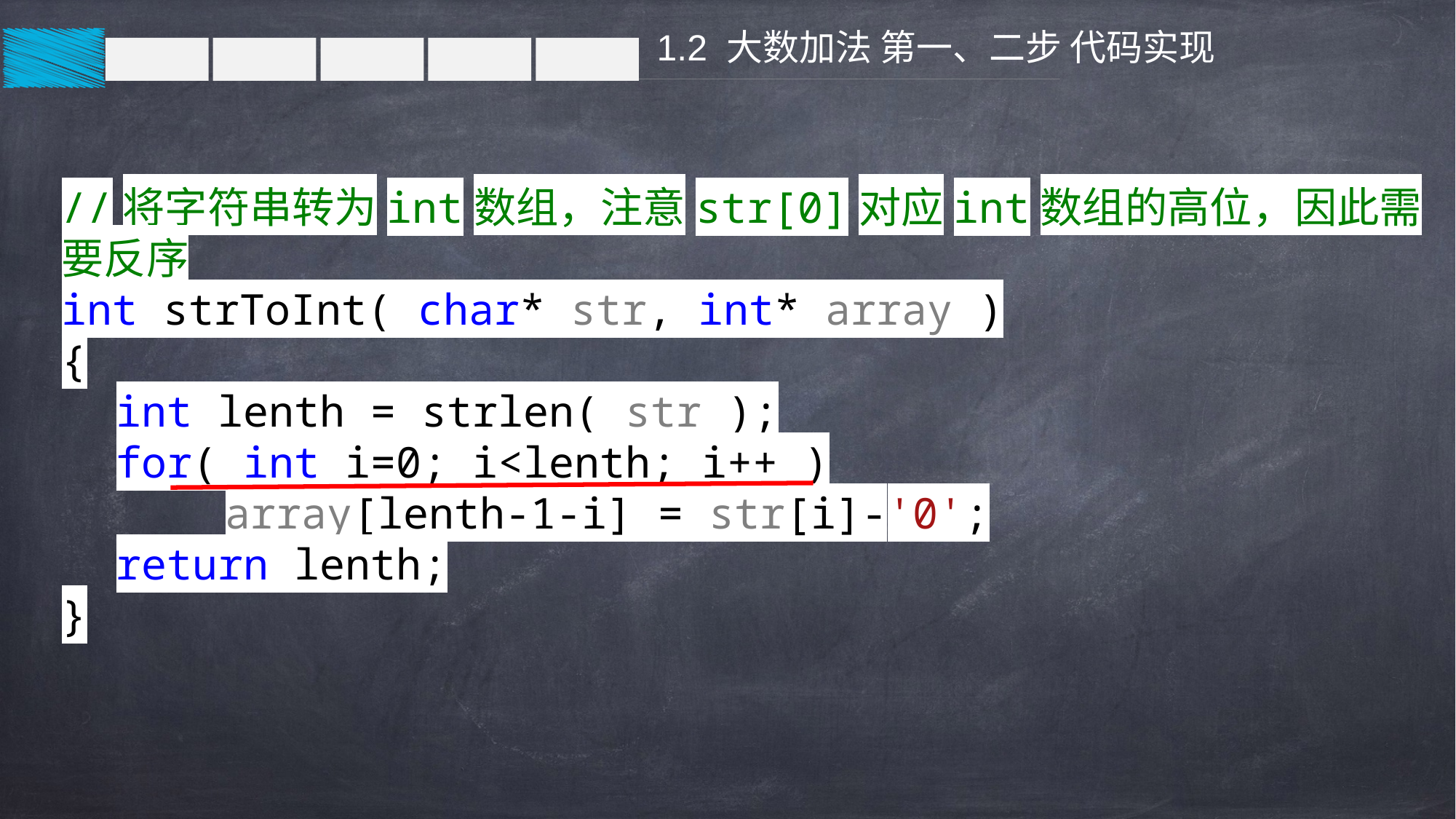

1.2 大数加法 第一、二步 代码实现

//将字符串转为int数组，注意str[0]对应int数组的高位，因此需要反序
int strToInt( char* str, int* array )
{
int lenth = strlen( str );
for( int i=0; i<lenth; i++ )
	array[lenth-1-i] = str[i]-'0';
return lenth;
}